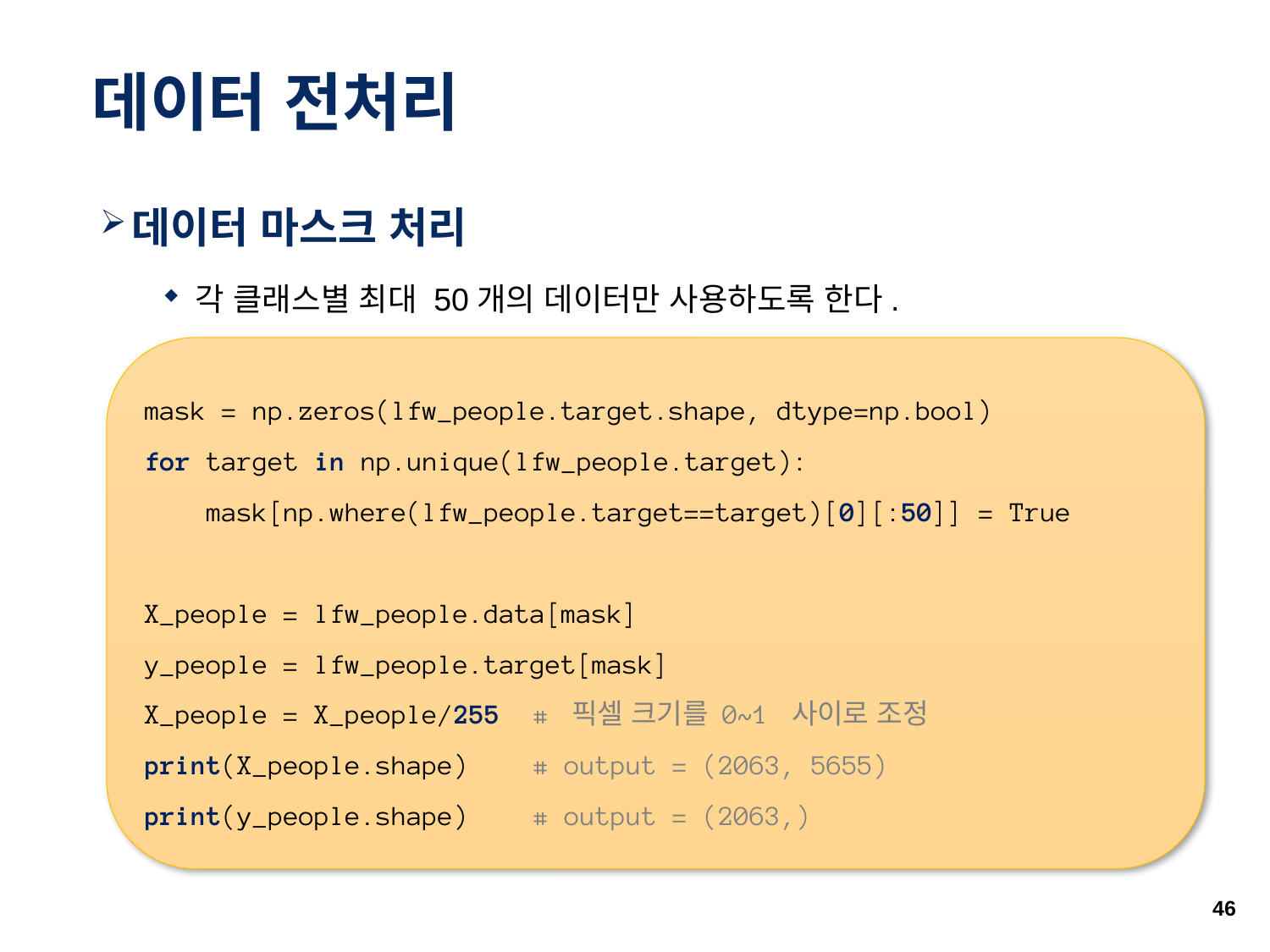

# 데이터 전처리
데이터 마스크 처리
각 클래스별 최대 50개의 데이터만 사용하도록 한다.

mask = np.zeros(lfw_people.target.shape, dtype=np.bool)
for target in np.unique(lfw_people.target):
    mask[np.where(lfw_people.target==target)[0][:50]] = True

X_people = lfw_people.data[mask]
y_people = lfw_people.target[mask]
X_people = X_people/255	 # 픽셀 크기를 0~1 사이로 조정
print(X_people.shape)	 # output = (2063, 5655)
print(y_people.shape)	 # output = (2063,)
46